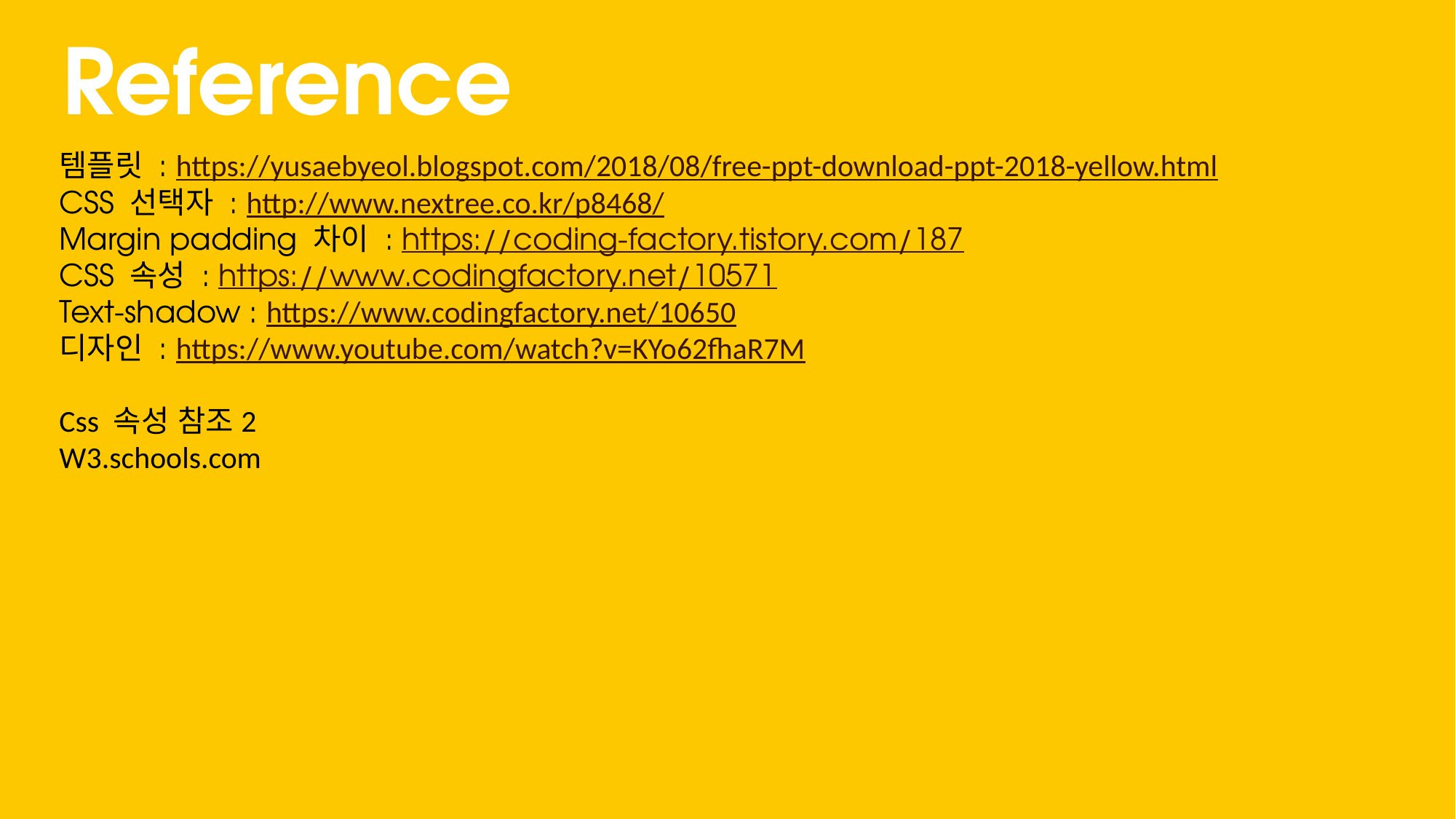

Reference
템플릿 : https://yusaebyeol.blogspot.com/2018/08/free-ppt-download-ppt-2018-yellow.html
CSS 선택자 : http://www.nextree.co.kr/p8468/
Margin padding 차이 : https://coding-factory.tistory.com/187
CSS 속성 : https://www.codingfactory.net/10571
Text-shadow : https://www.codingfactory.net/10650
디자인 : https://www.youtube.com/watch?v=KYo62fhaR7M

Css 속성 참조2
W3.schools.com